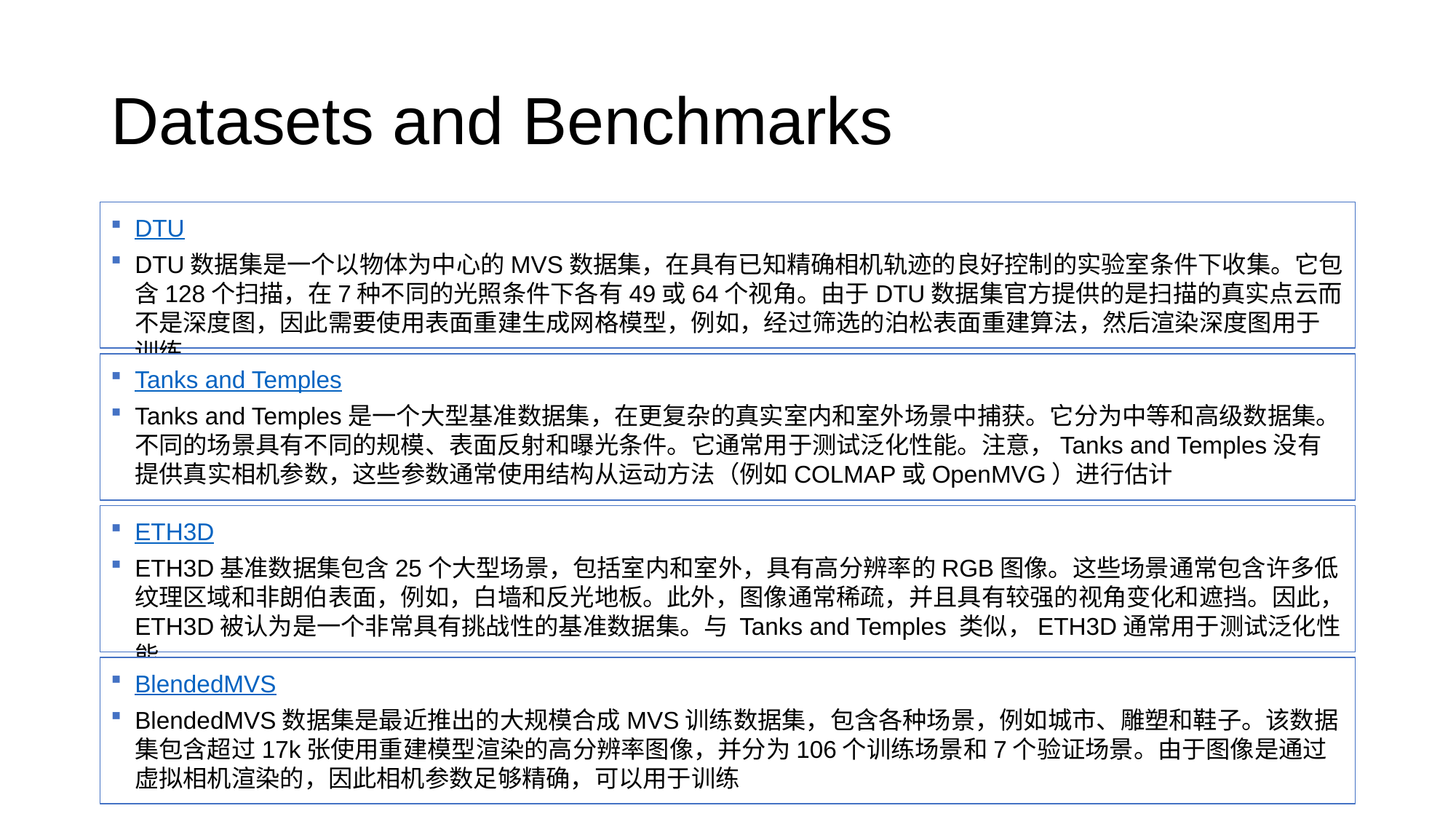

# Datasets and Benchmarks
DTU
DTU数据集是一个以物体为中心的MVS数据集，在具有已知精确相机轨迹的良好控制的实验室条件下收集。它包含128个扫描，在7种不同的光照条件下各有49或64个视角。由于DTU数据集官方提供的是扫描的真实点云而不是深度图，因此需要使用表面重建生成网格模型，例如，经过筛选的泊松表面重建算法，然后渲染深度图用于训练
Tanks and Temples
Tanks and Temples是一个大型基准数据集，在更复杂的真实室内和室外场景中捕获。它分为中等和高级数据集。 不同的场景具有不同的规模、表面反射和曝光条件。它通常用于测试泛化性能。注意，Tanks and Temples没有提供真实相机参数，这些参数通常使用结构从运动方法（例如COLMAP或OpenMVG）进行估计
ETH3D
ETH3D基准数据集包含25个大型场景，包括室内和室外，具有高分辨率的RGB图像。这些场景通常包含许多低纹理区域和非朗伯表面，例如，白墙和反光地板。此外，图像通常稀疏，并且具有较强的视角变化和遮挡。因此，ETH3D被认为是一个非常具有挑战性的基准数据集。与 Tanks and Temples 类似，ETH3D通常用于测试泛化性能
BlendedMVS
BlendedMVS数据集是最近推出的大规模合成MVS训练数据集，包含各种场景，例如城市、雕塑和鞋子。该数据集包含超过17k张使用重建模型渲染的高分辨率图像，并分为106个训练场景和7个验证场景。由于图像是通过虚拟相机渲染的，因此相机参数足够精确，可以用于训练